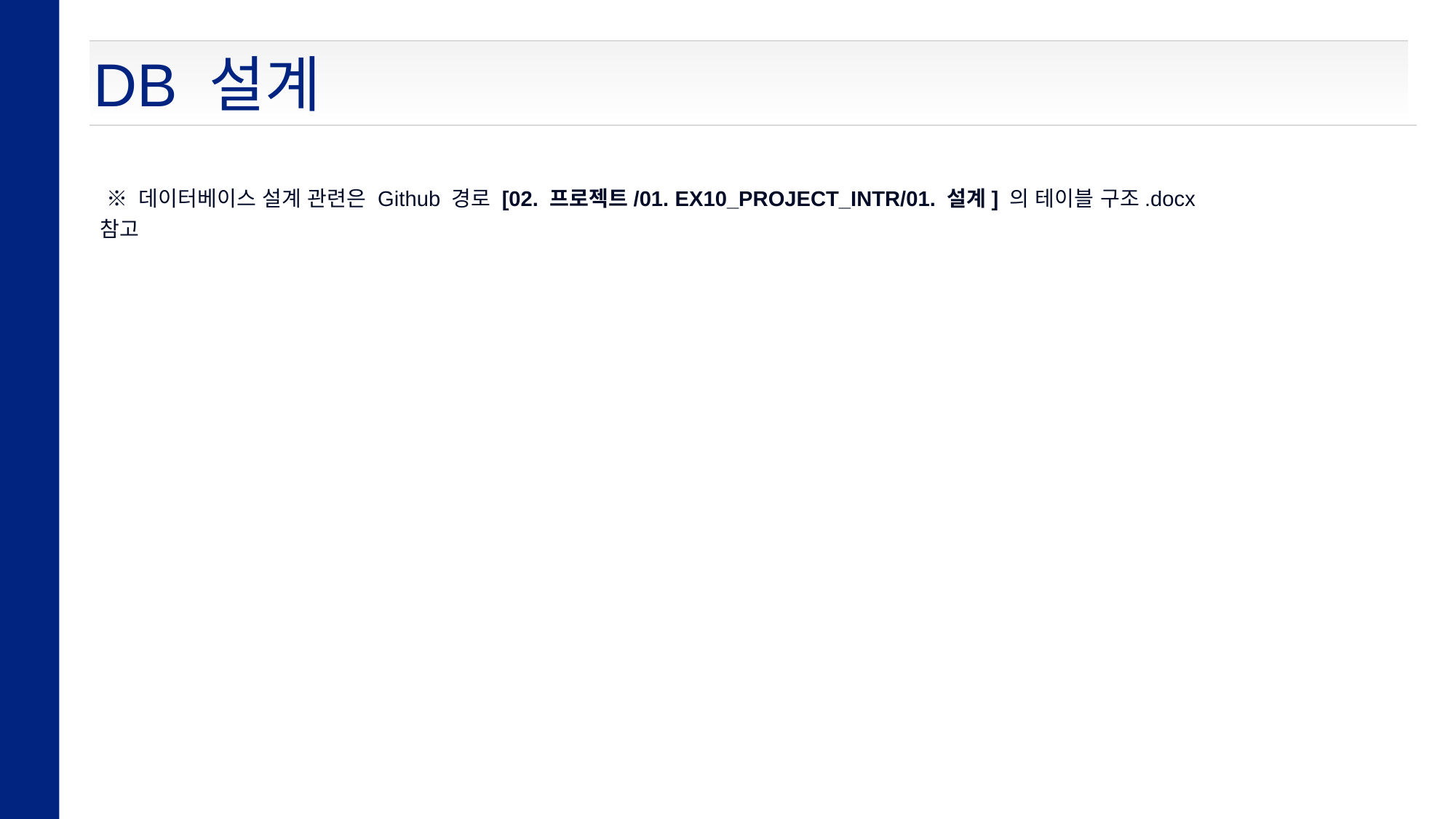

DB 설계
 ※ 데이터베이스 설계 관련은 Github 경로 [02. 프로젝트/01. EX10_PROJECT_INTR/01. 설계] 의 테이블 구조.docx 참고